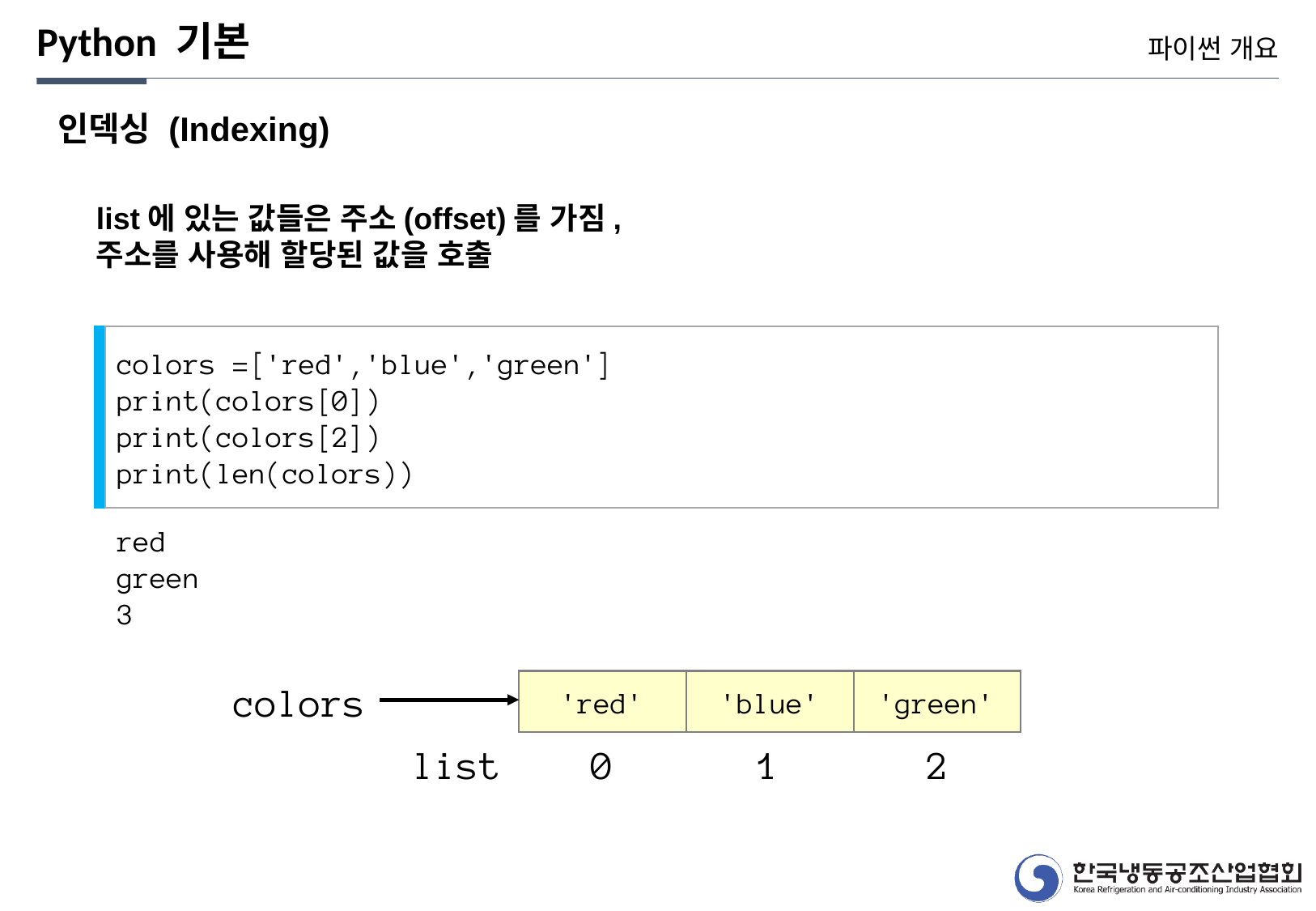

Python 기본
파이썬 개요
인덱싱 (Indexing)
list에 있는 값들은 주소(offset)를 가짐,
주소를 사용해 할당된 값을 호출

colors =['red','blue','green']
print(colors[0])
print(colors[2])
print(len(colors))
red
green
3
colors
'red'
'blue'
'green'
list
0
1
2